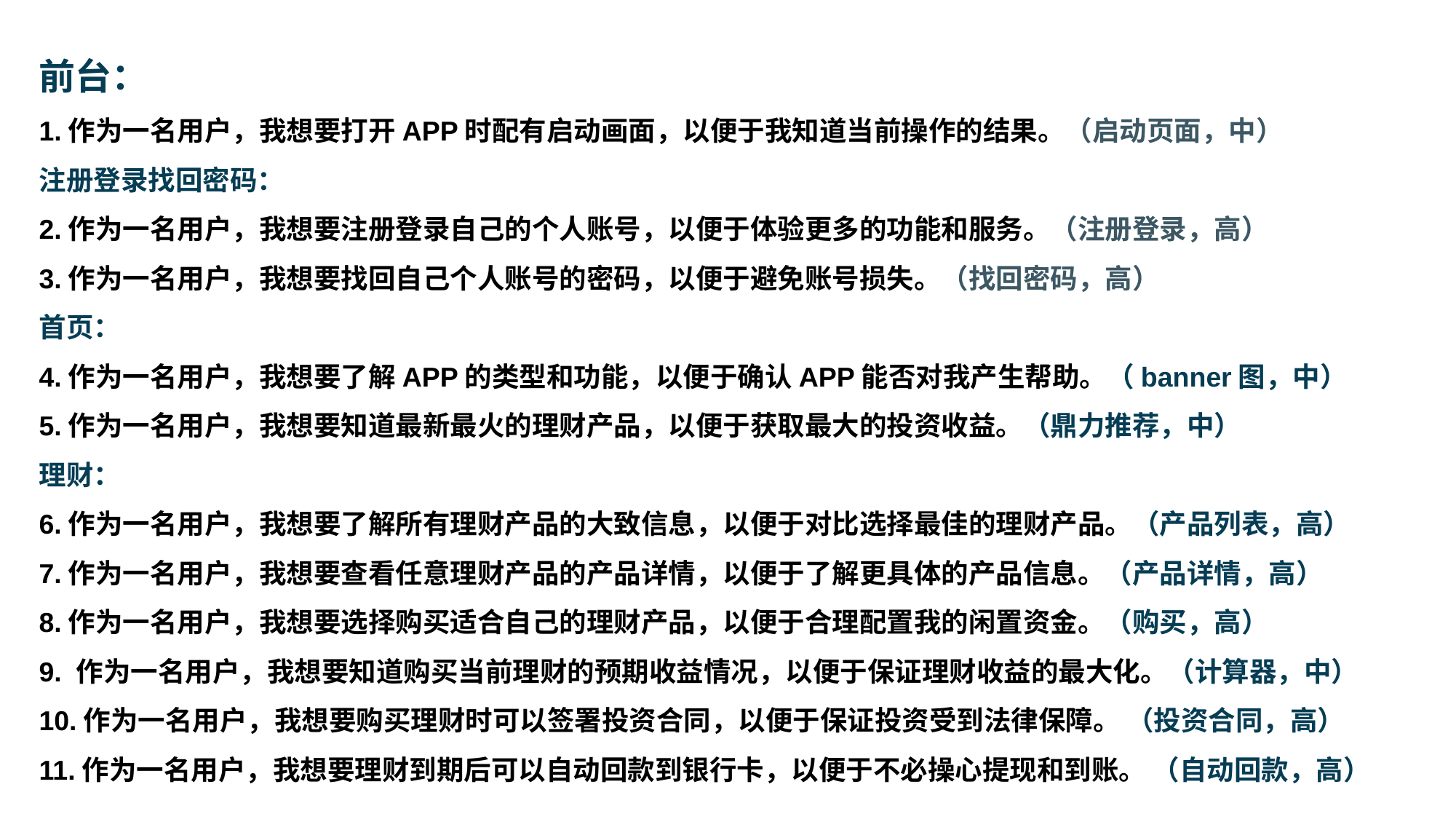

前台：
1.作为一名用户，我想要打开APP时配有启动画面，以便于我知道当前操作的结果。（启动页面，中）
注册登录找回密码：
2.作为一名用户，我想要注册登录自己的个人账号，以便于体验更多的功能和服务。（注册登录，高）
3.作为一名用户，我想要找回自己个人账号的密码，以便于避免账号损失。（找回密码，高）
首页：
4.作为一名用户，我想要了解APP的类型和功能，以便于确认APP能否对我产生帮助。（banner图，中）
5.作为一名用户，我想要知道最新最火的理财产品，以便于获取最大的投资收益。（鼎力推荐，中）
理财：
6.作为一名用户，我想要了解所有理财产品的大致信息，以便于对比选择最佳的理财产品。（产品列表，高）
7.作为一名用户，我想要查看任意理财产品的产品详情，以便于了解更具体的产品信息。（产品详情，高）
8.作为一名用户，我想要选择购买适合自己的理财产品，以便于合理配置我的闲置资金。（购买，高）
9. 作为一名用户，我想要知道购买当前理财的预期收益情况，以便于保证理财收益的最大化。（计算器，中）
10.作为一名用户，我想要购买理财时可以签署投资合同，以便于保证投资受到法律保障。 （投资合同，高）
11.作为一名用户，我想要理财到期后可以自动回款到银行卡，以便于不必操心提现和到账。 （自动回款，高）